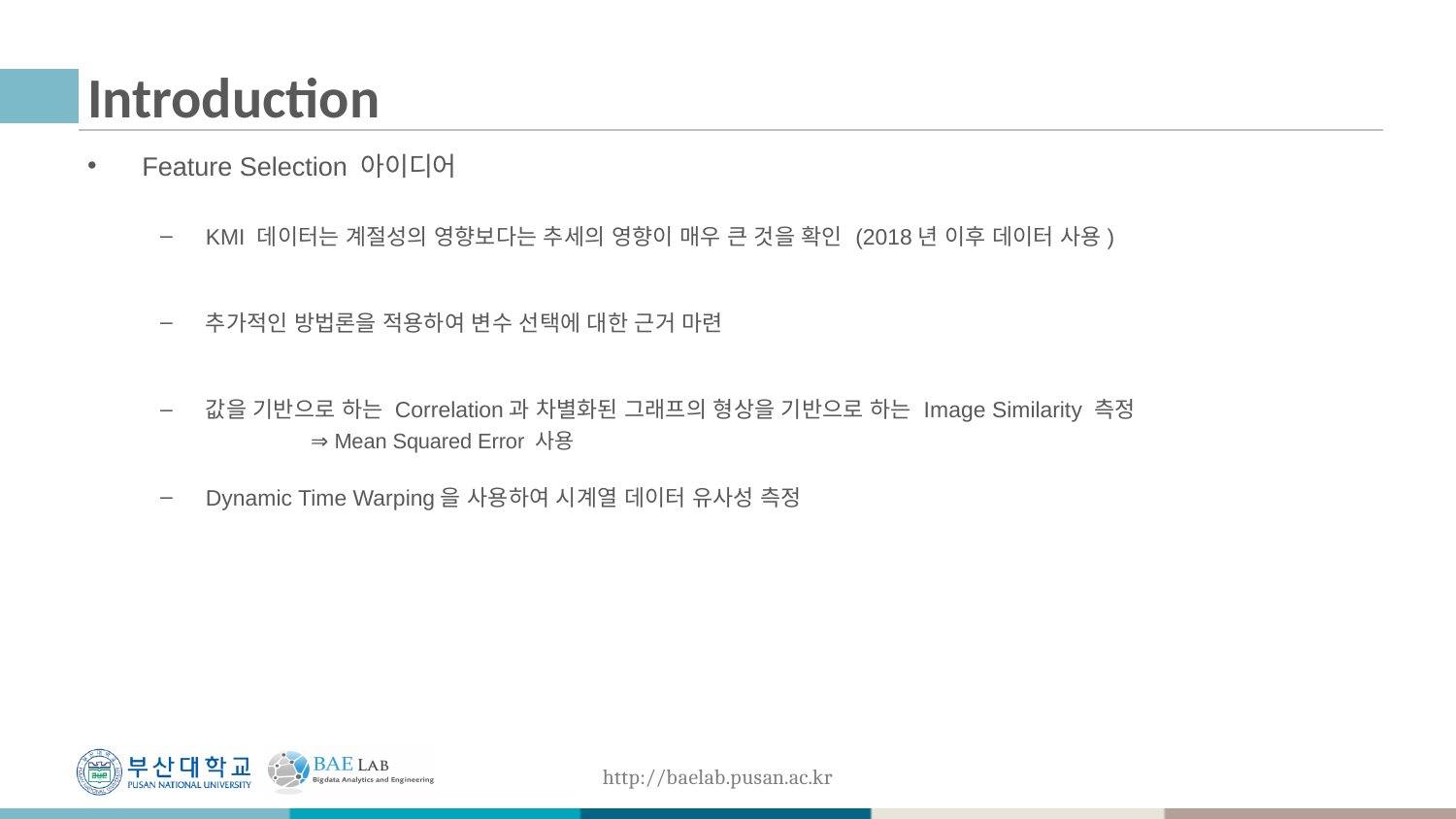

# Introduction
Feature Selection 아이디어

KMI 데이터는 계절성의 영향보다는 추세의 영향이 매우 큰 것을 확인 (2018년 이후 데이터 사용)

추가적인 방법론을 적용하여 변수 선택에 대한 근거 마련

값을 기반으로 하는 Correlation과 차별화된 그래프의 형상을 기반으로 하는 Image Similarity 측정
	 ⇒ Mean Squared Error 사용

Dynamic Time Warping을 사용하여 시계열 데이터 유사성 측정